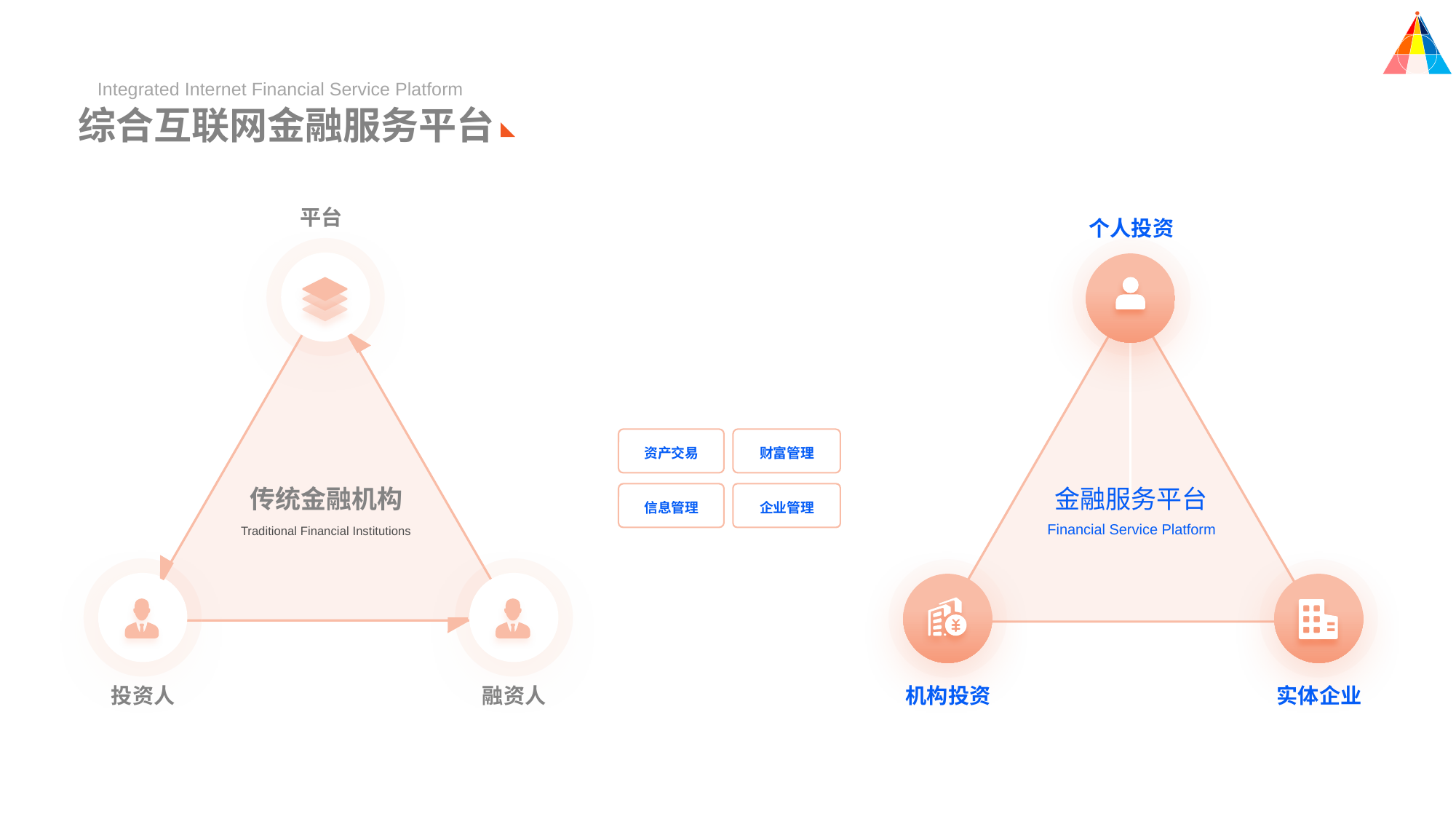

Integrated Internet Financial Service Platform
综合互联网金融服务平台

平台
个人投资

以解决中小微企业融资难位为出发点
拓宽居民投资渠道为手段
打造综合金融服务平台

资产交易
财富管理

传统金融机构
金融服务平台

信息管理
企业管理

Traditional Financial Institutions
Financial Service Platform

投资人
融资人
机构投资
实体企业